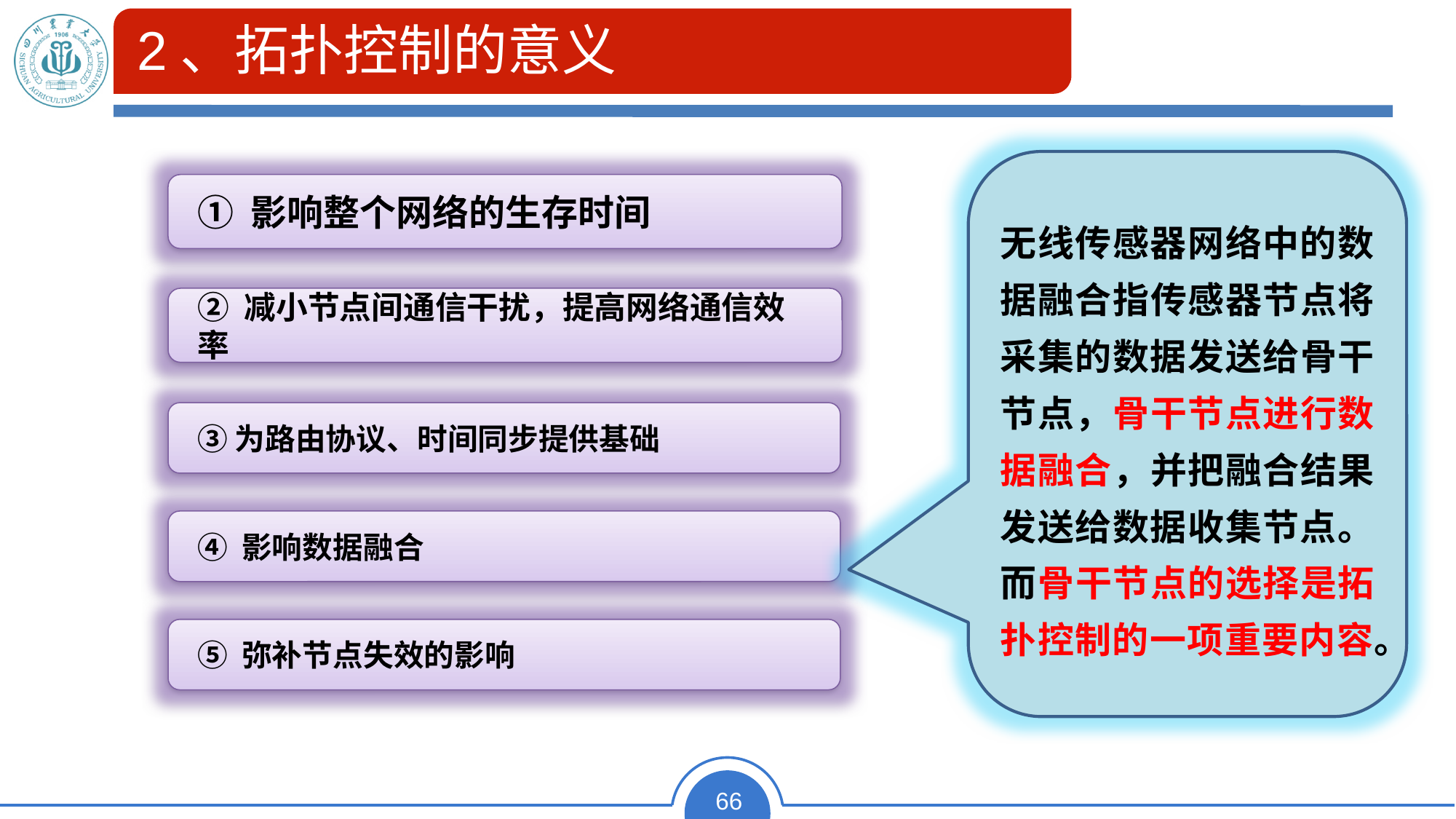

# 2、拓扑控制的意义
无线传感器网络中的数据融合指传感器节点将采集的数据发送给骨干节点，骨干节点进行数据融合，并把融合结果发送给数据收集节点。而骨干节点的选择是拓扑控制的一项重要内容。
① 影响整个网络的生存时间
② 减小节点间通信干扰，提高网络通信效率
③为路由协议、时间同步提供基础
④ 影响数据融合
⑤ 弥补节点失效的影响